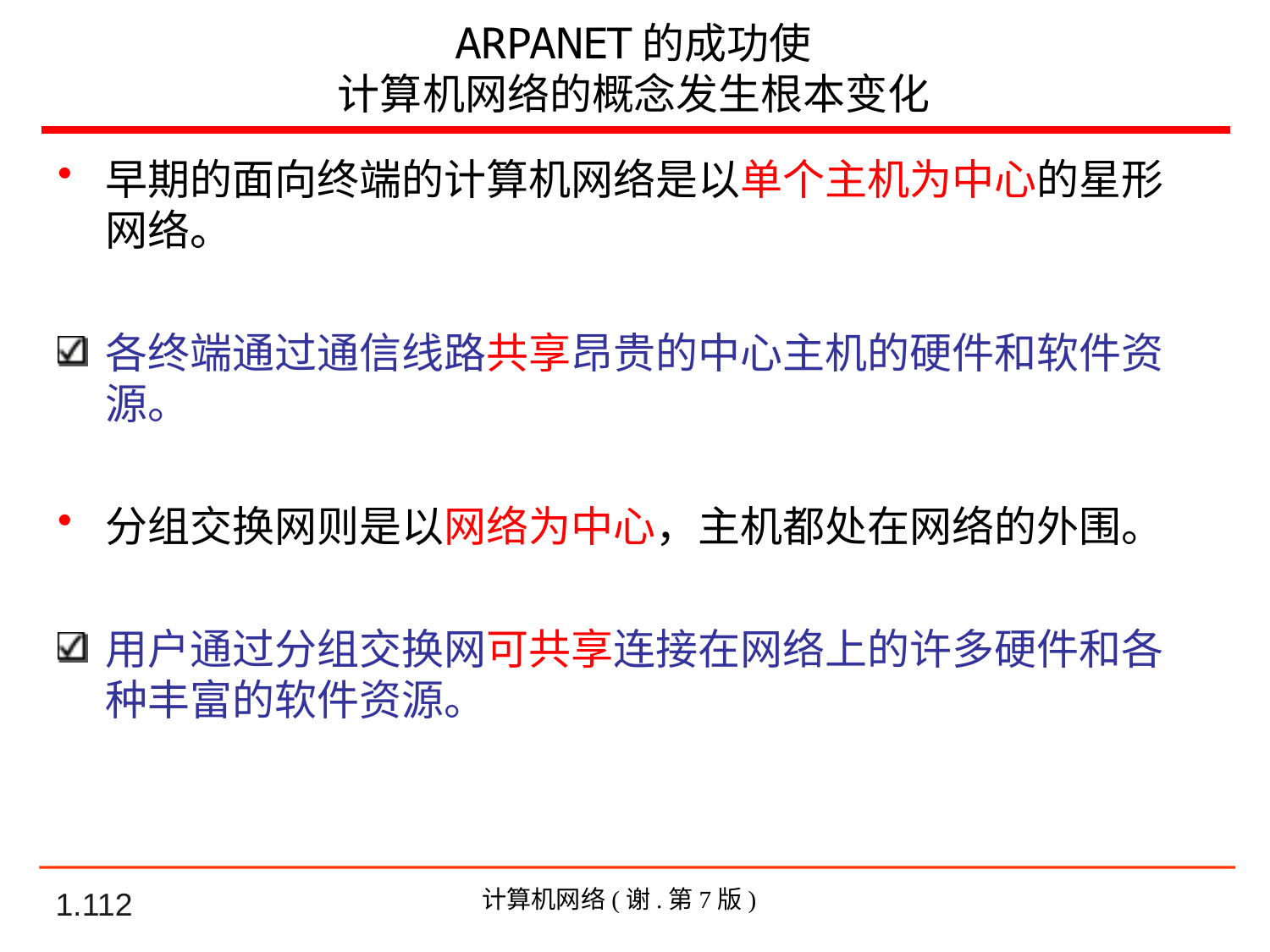

ARPANET的成功使
计算机网络的概念发生根本变化
早期的面向终端的计算机网络是以单个主机为中心的星形网络。

各终端通过通信线路共享昂贵的中心主机的硬件和软件资源。

分组交换网则是以网络为中心，主机都处在网络的外围。

用户通过分组交换网可共享连接在网络上的许多硬件和各种丰富的软件资源。